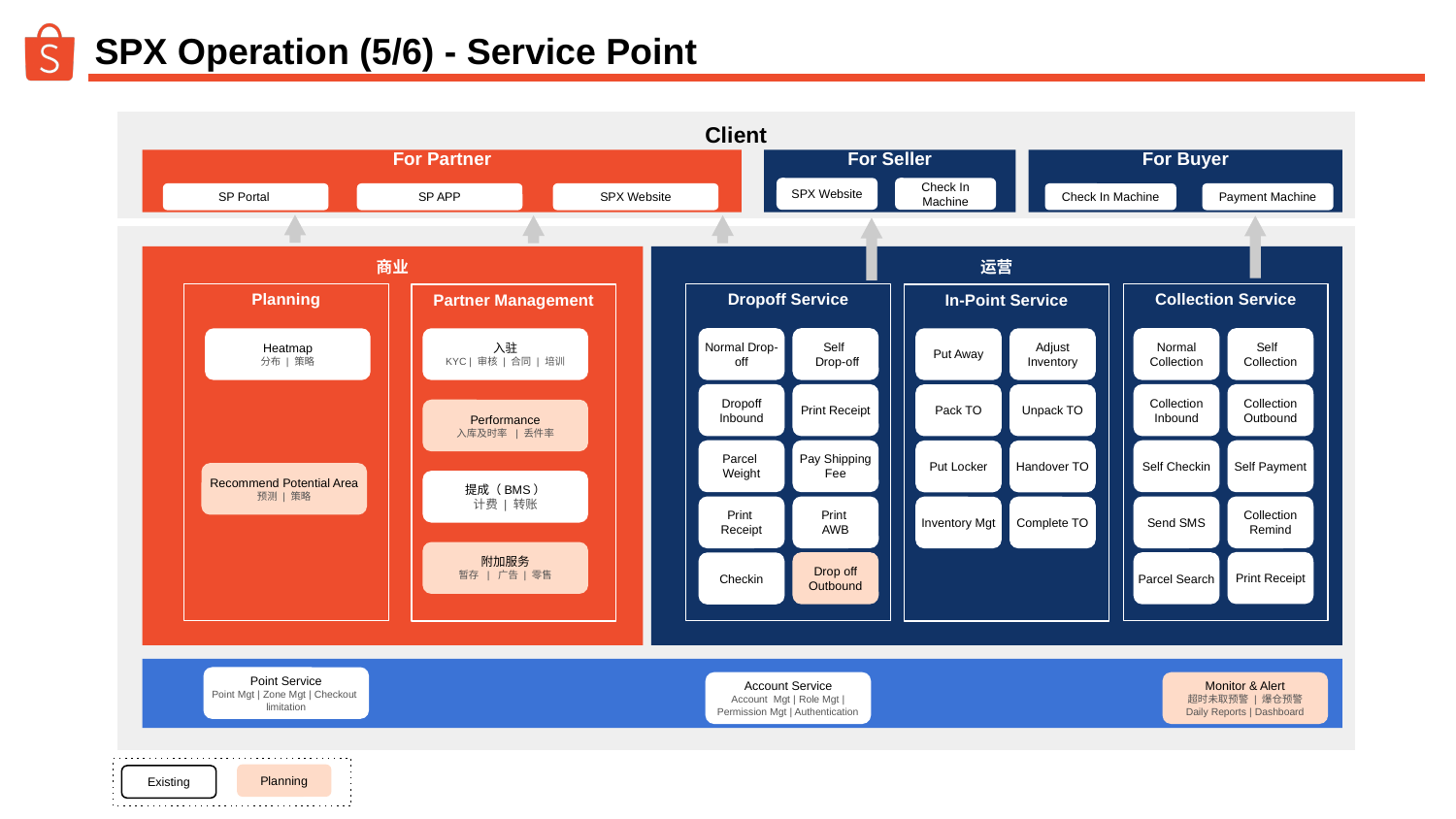

# SPX Operation (5/6) - Service Point
Client
For Partner

For Seller

SPX Website
Check In Machine
For Buyer

SP Portal
SP APP
SPX Website
Check In Machine
Payment Machine

运营
商业
Dropoff Service
Normal Drop-off
Self
 Drop-off
Dropoff Inbound
Print Receipt
Parcel
Weight
Pay Shipping Fee
Print
Receipt
Print
AWB
Drop off Outbound
Checkin
Collection Service
Normal Collection
Self
Collection
Collection Inbound
Collection Outbound
Self Checkin
Self Payment
Send SMS
Collection Remind
Print Receipt
Parcel Search
Planning
Heatmap
分布 | 策略
Recommend Potential Area
预测 | 策略
In-Point Service
Put Away
Adjust Inventory
Pack TO
Unpack TO
Put Locker
Handover TO
Inventory Mgt
Complete TO
Partner Management
入驻
KYC | 审核 | 合同 | 培训
Performance
入库及时率  | 丢件率
提成（BMS）
计费 | 转账
附加服务
暂存  |  广告 | 零售

Point Service
Point Mgt | Zone Mgt | Checkout  limitation
Account Service
Account  Mgt | Role Mgt | Permission Mgt | Authentication
Monitor & Alert
超时未取预警 | 爆仓预警
Daily Reports | Dashboard

Planning
Existing